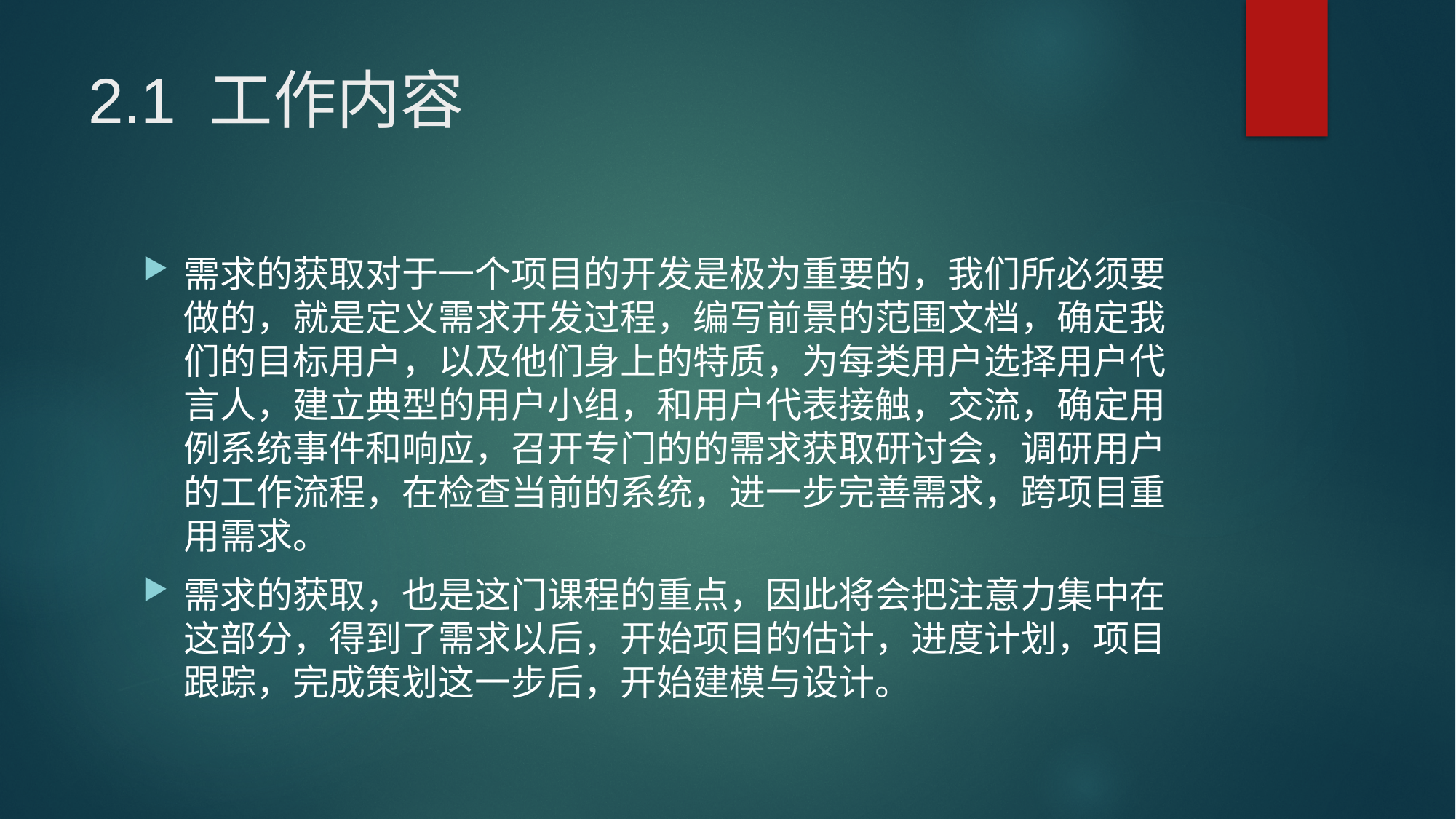

# 2.1 工作内容
需求的获取对于一个项目的开发是极为重要的，我们所必须要做的，就是定义需求开发过程，编写前景的范围文档，确定我们的目标用户，以及他们身上的特质，为每类用户选择用户代言人，建立典型的用户小组，和用户代表接触，交流，确定用例系统事件和响应，召开专门的的需求获取研讨会，调研用户的工作流程，在检查当前的系统，进一步完善需求，跨项目重用需求。
需求的获取，也是这门课程的重点，因此将会把注意力集中在这部分，得到了需求以后，开始项目的估计，进度计划，项目跟踪，完成策划这一步后，开始建模与设计。